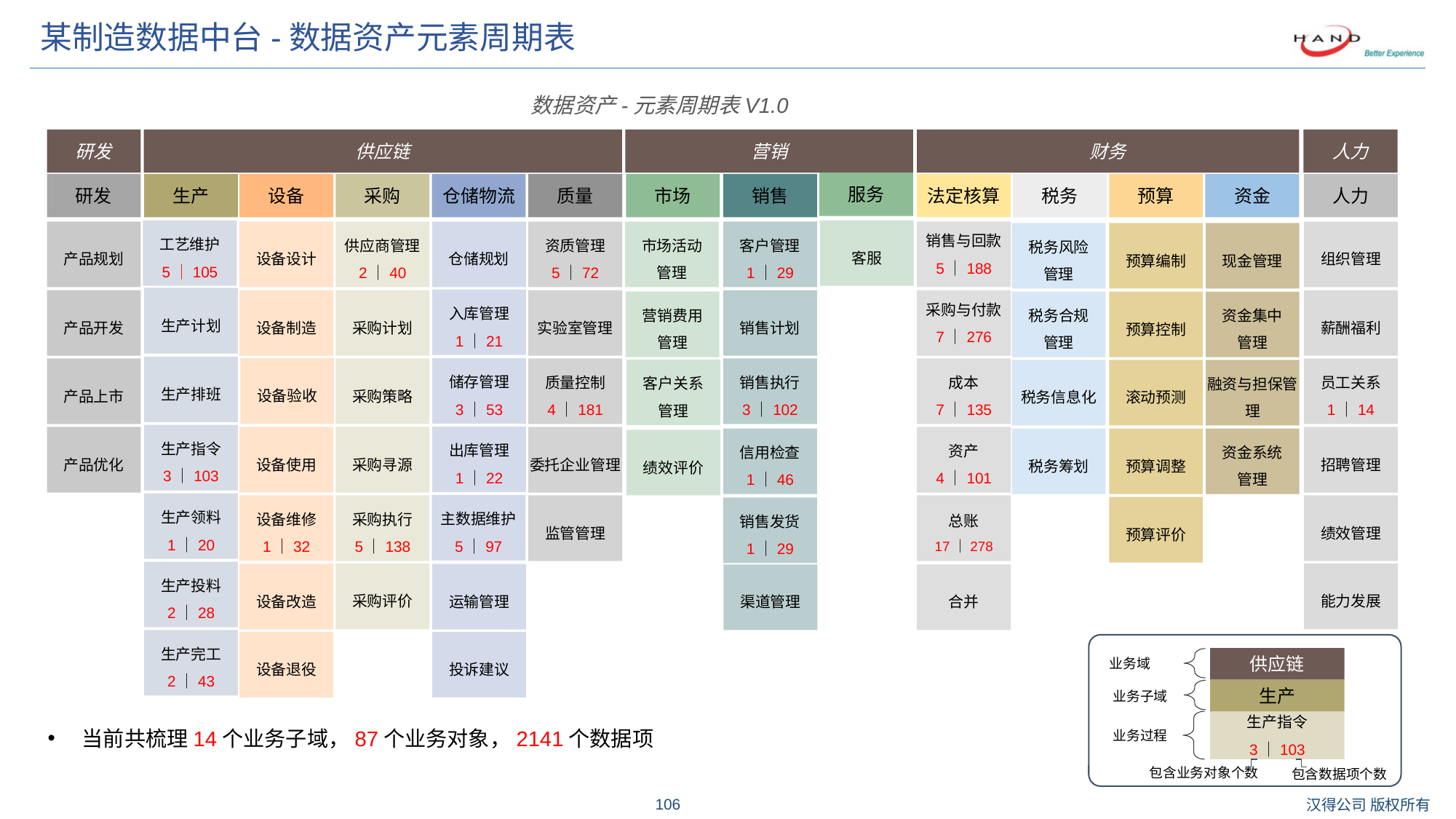

# 某制造数据中台-数据资产元素周期表
数据资产-元素周期表V1.0
研发
供应链
营销
财务
人力
服务
市场
研发
生产
设备
采购
仓储物流
质量
销售
法定核算
税务
预算
资金
人力
工艺维护
5｜105
客服
产品规划
设备设计
供应商管理
2｜40
仓储规划
资质管理
5｜72
市场活动
管理
客户管理
1｜29
销售与回款
5｜188
组织管理
税务风险
管理
预算编制
现金管理
生产计划
入库管理
1｜21
产品开发
设备制造
采购计划
实验室管理
销售计划
采购与付款
7｜276
薪酬福利
营销费用
管理
税务合规
管理
预算控制
资金集中
管理
生产排班
储存管理
3｜53
设备验收
产品上市
采购策略
质量控制
4｜181
销售执行
3｜102
成本
7｜135
员工关系
1｜14
客户关系
管理
税务信息化
滚动预测
融资与担保管理
生产指令
3｜103
出库管理
1｜22
设备使用
产品优化
采购寻源
委托企业管理
资产
4｜101
招聘管理
信用检查
1｜46
税务筹划
预算调整
资金系统
管理
绩效评价
生产领料
1｜20
主数据维护
5｜97
设备维修
1｜32
采购执行
5｜138
监管管理
总账
17｜278
绩效管理
预算评价
销售发货
1｜29
生产投料
2｜28
采购评价
能力发展
设备改造
运输管理
渠道管理
合并
生产完工
2｜43
设备退役
投诉建议

供应链
生产
生产指令
3｜103

业务域

业务子域

业务过程
包含业务对象个数
包含数据项个数
当前共梳理14个业务子域，87个业务对象，2141个数据项